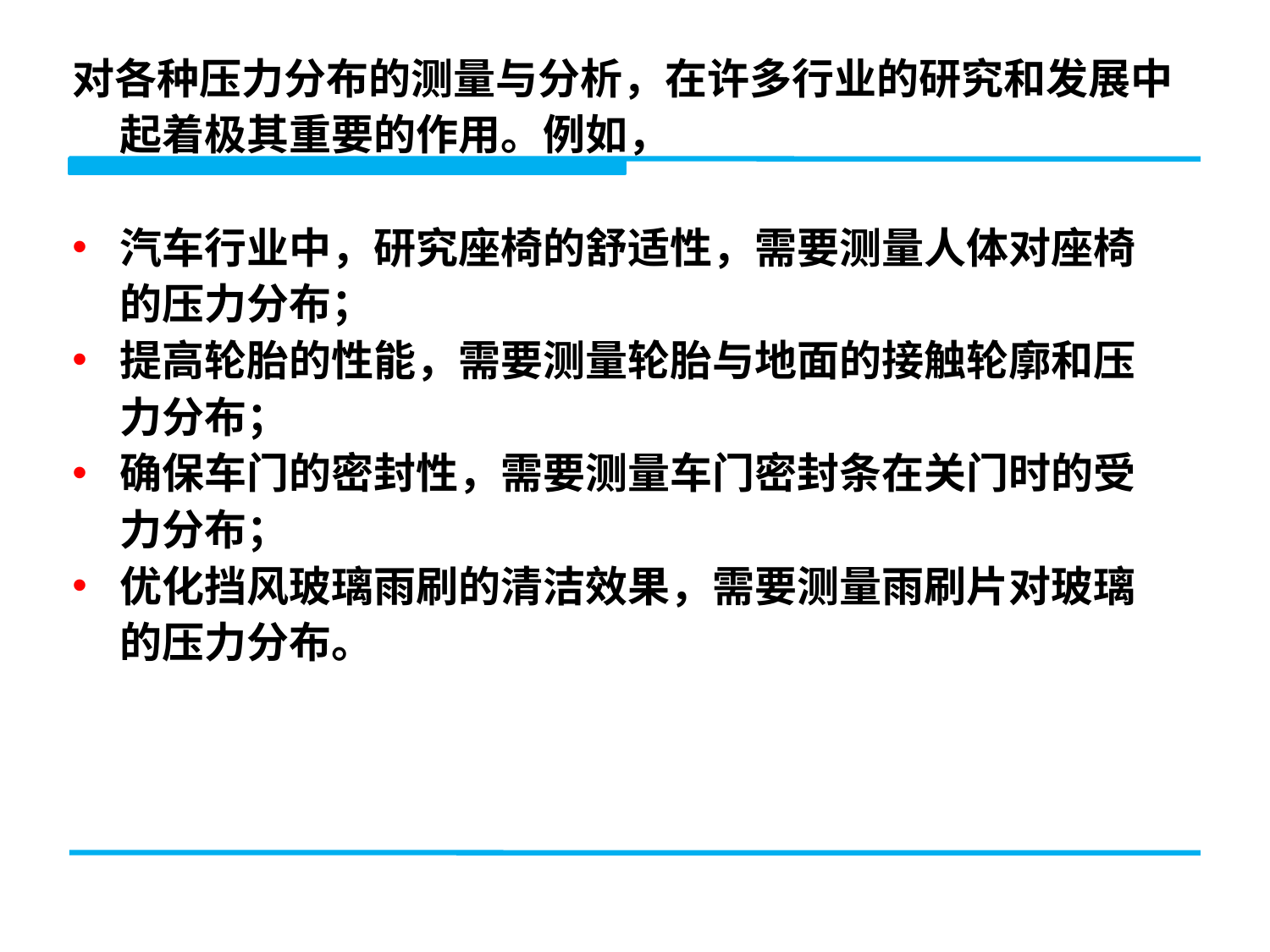

对各种压力分布的测量与分析，在许多行业的研究和发展中起着极其重要的作用。例如，

汽车行业中，研究座椅的舒适性，需要测量人体对座椅的压力分布；
提高轮胎的性能，需要测量轮胎与地面的接触轮廓和压力分布；
确保车门的密封性，需要测量车门密封条在关门时的受力分布；
优化挡风玻璃雨刷的清洁效果，需要测量雨刷片对玻璃的压力分布。